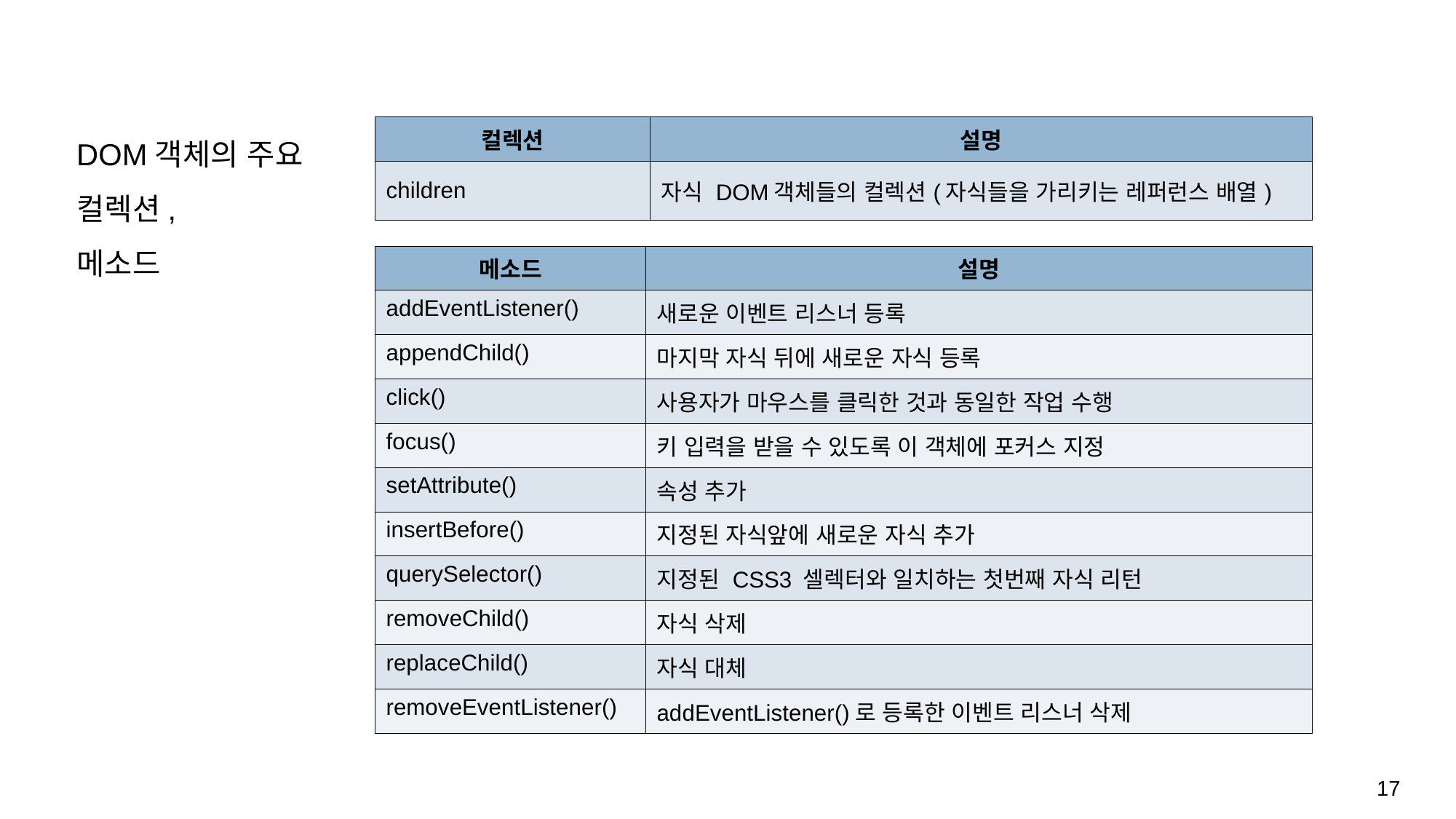

DOM객체의 주요
컬렉션,
메소드
| 컬렉션 | 설명 |
| --- | --- |
| children | 자식 DOM객체들의 컬렉션(자식들을 가리키는 레퍼런스 배열) |
| 메소드 | 설명 |
| --- | --- |
| addEventListener() | 새로운 이벤트 리스너 등록 |
| appendChild() | 마지막 자식 뒤에 새로운 자식 등록 |
| click() | 사용자가 마우스를 클릭한 것과 동일한 작업 수행 |
| focus() | 키 입력을 받을 수 있도록 이 객체에 포커스 지정 |
| setAttribute() | 속성 추가 |
| insertBefore() | 지정된 자식앞에 새로운 자식 추가 |
| querySelector() | 지정된 CSS3 셀렉터와 일치하는 첫번째 자식 리턴 |
| removeChild() | 자식 삭제 |
| replaceChild() | 자식 대체 |
| removeEventListener() | addEventListener()로 등록한 이벤트 리스너 삭제 |